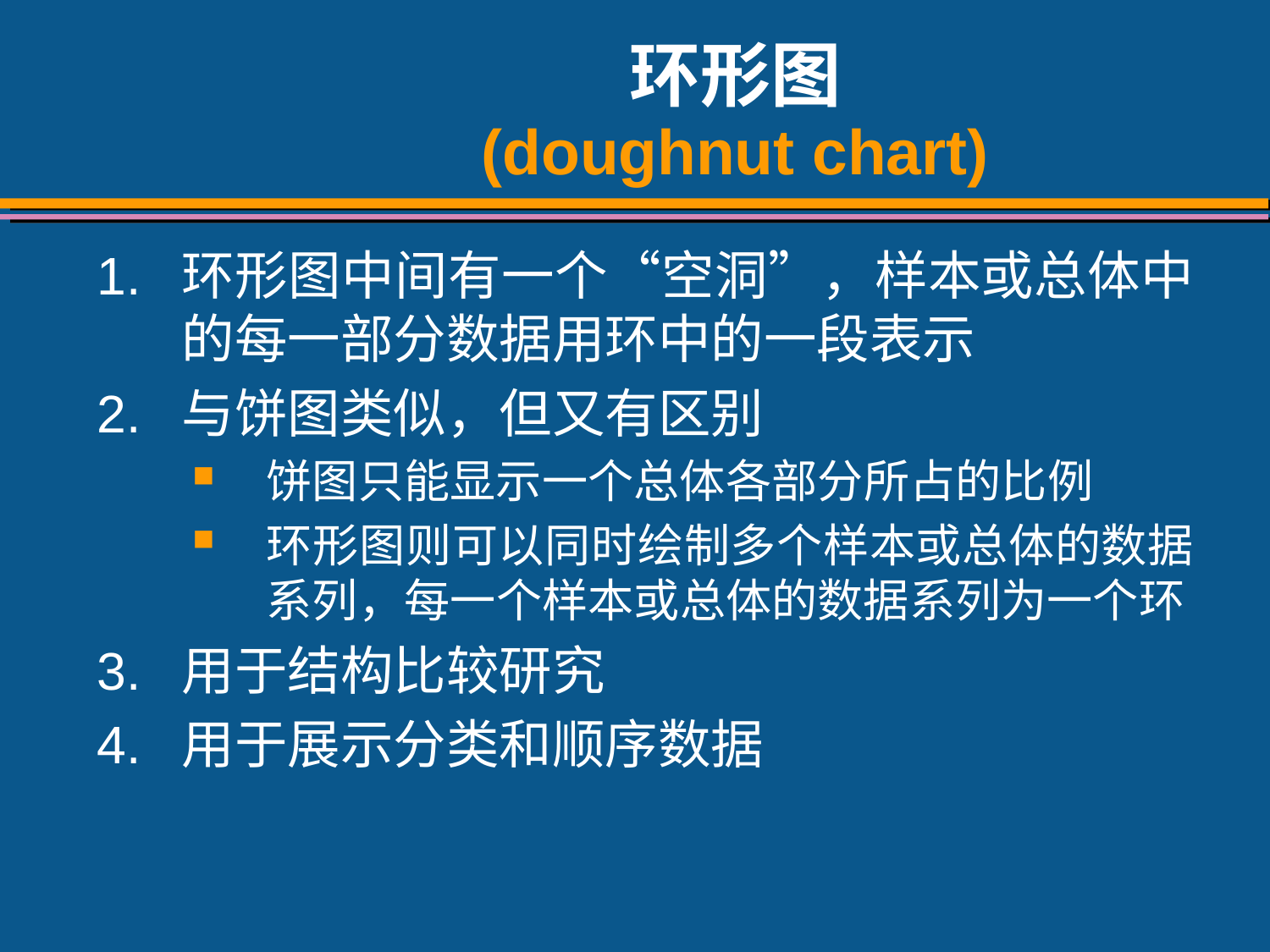

# 环形图 (doughnut chart)
环形图中间有一个“空洞”，样本或总体中的每一部分数据用环中的一段表示
与饼图类似，但又有区别
饼图只能显示一个总体各部分所占的比例
环形图则可以同时绘制多个样本或总体的数据系列，每一个样本或总体的数据系列为一个环
用于结构比较研究
用于展示分类和顺序数据